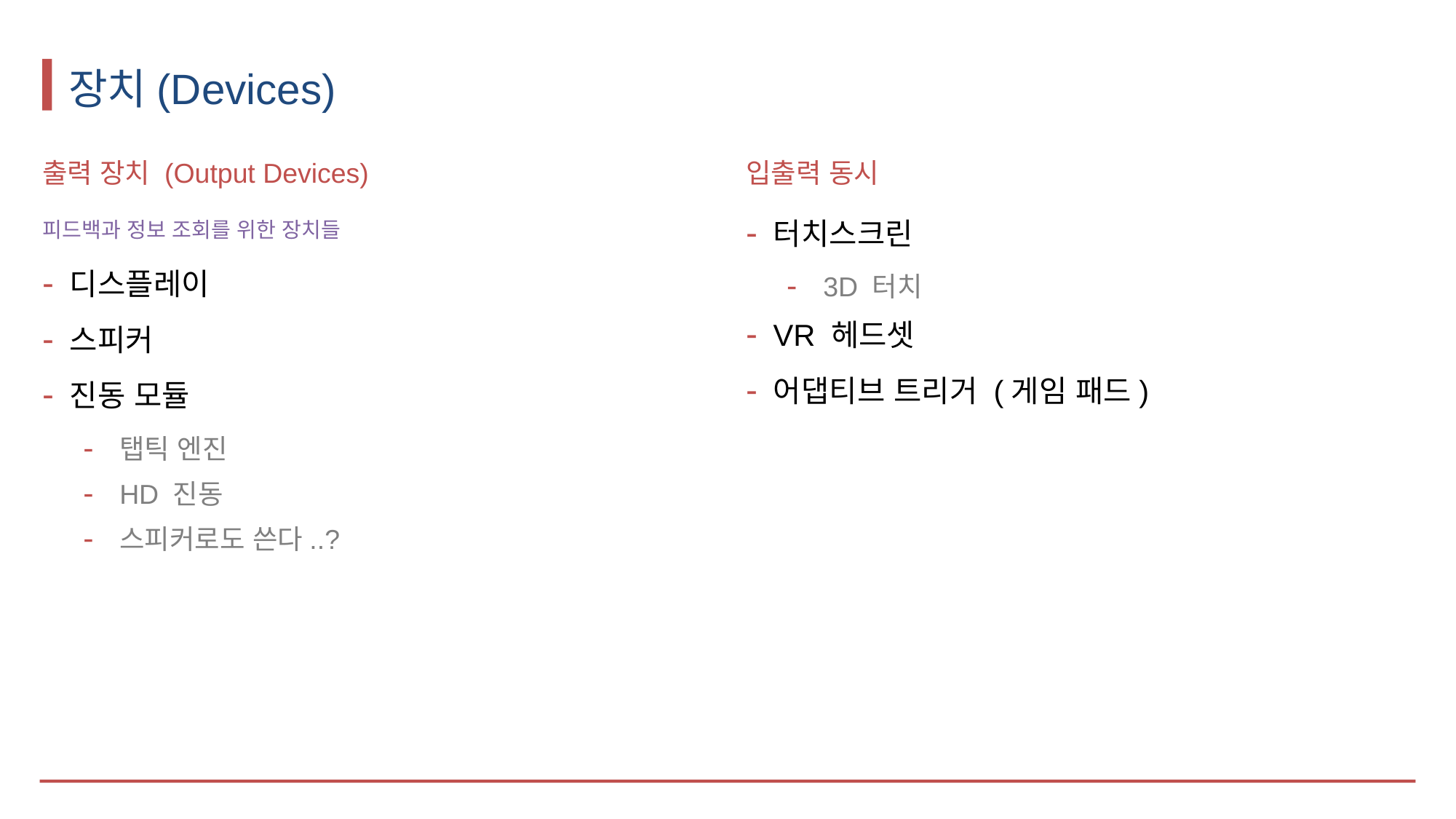

# 장치(Devices)
출력 장치 (Output Devices)
피드백과 정보 조회를 위한 장치들
디스플레이
스피커
진동 모듈
탭틱 엔진
HD 진동
스피커로도 쓴다..?
입출력 동시
터치스크린
3D 터치
VR 헤드셋
어댑티브 트리거 (게임 패드)